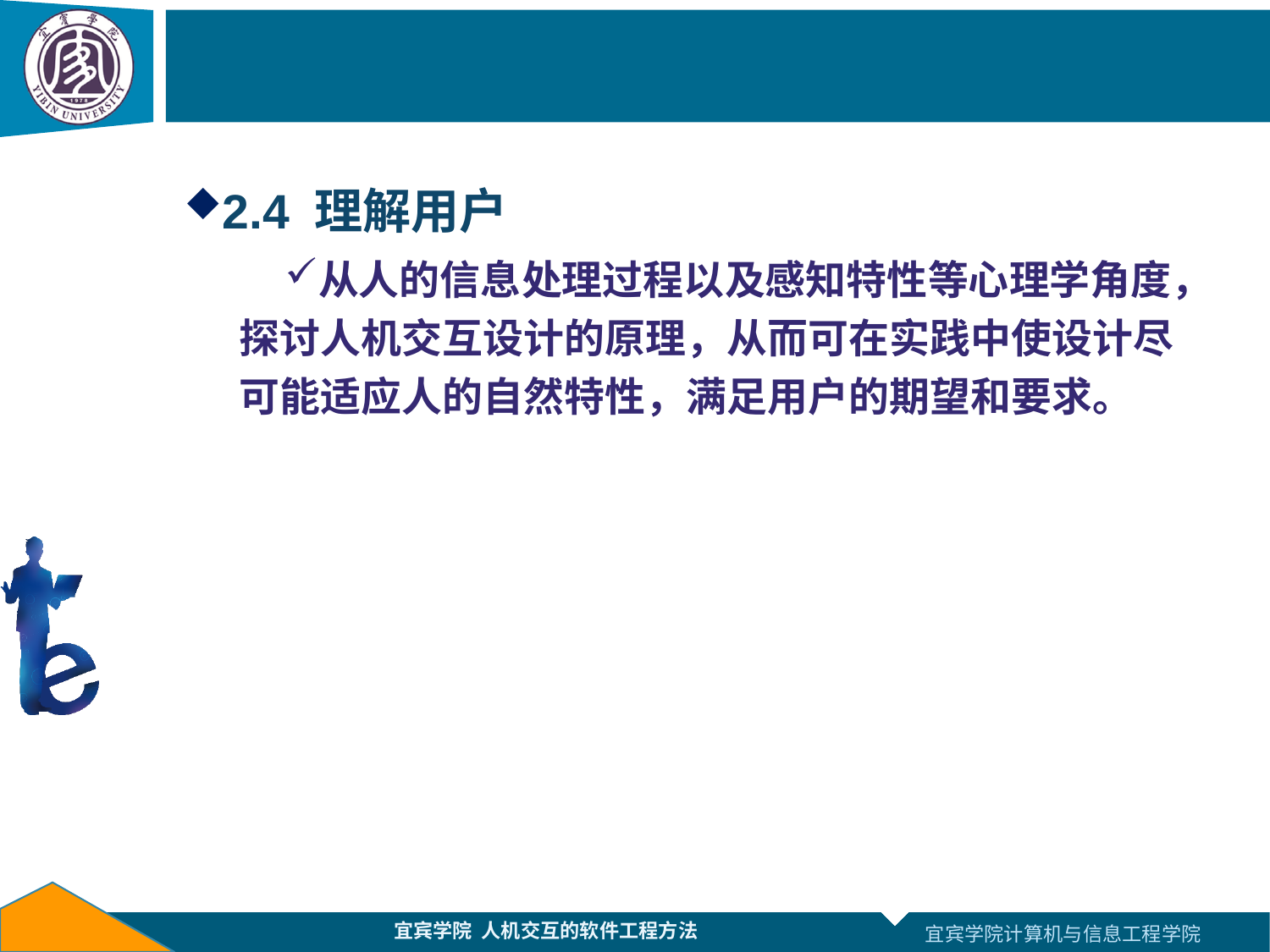

#
2.4 理解用户
从人的信息处理过程以及感知特性等心理学角度，探讨人机交互设计的原理，从而可在实践中使设计尽可能适应人的自然特性，满足用户的期望和要求。
21
宜宾学院  人机交互的软件工程方法